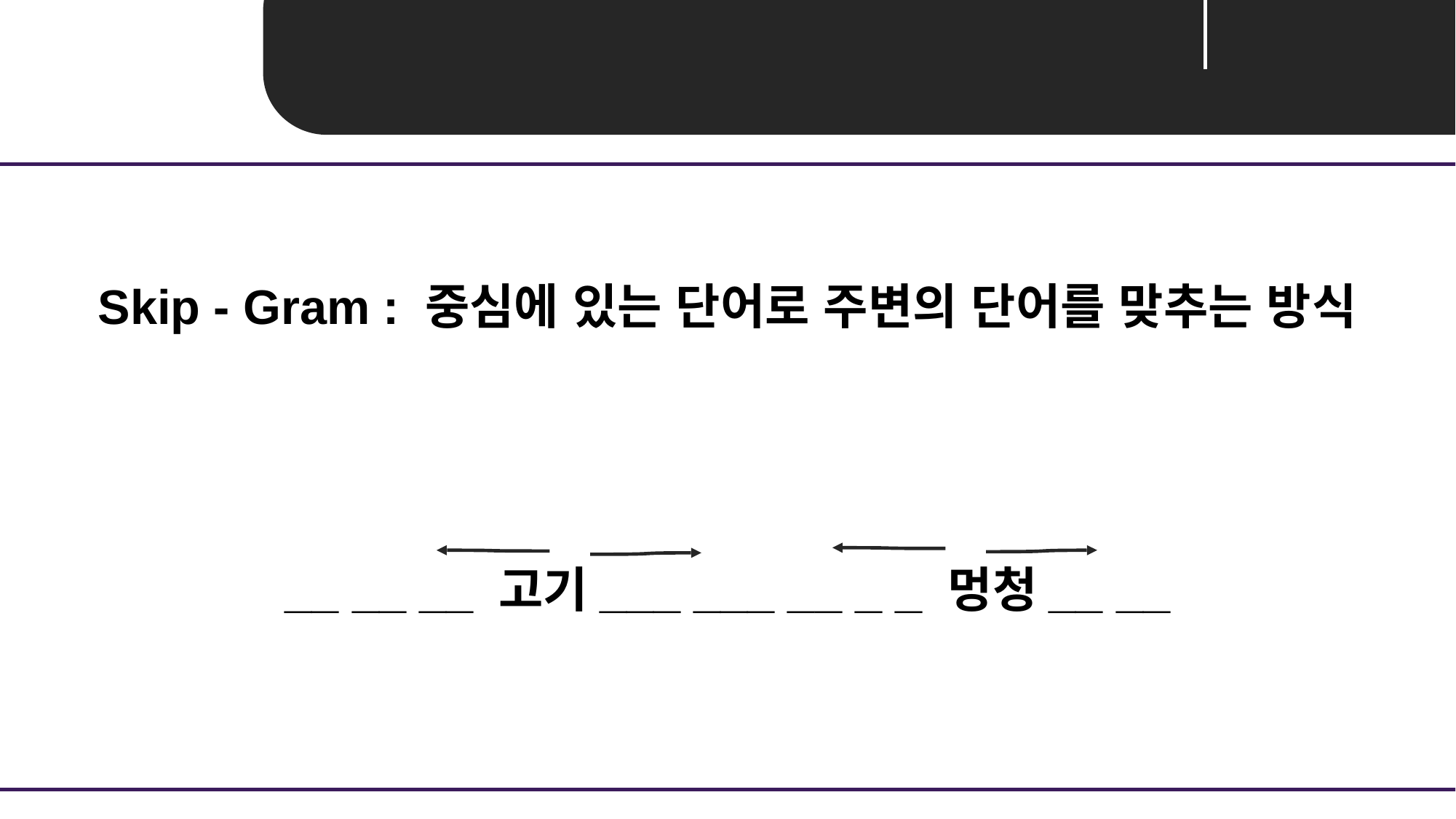

Unit  04 ㅣ  Embedding
Skip - Gram : 중심에 있는 단어로 주변의 단어를 맞추는 방식
__ __ __ 고기___ ___ __ _ _ 멍청__ __